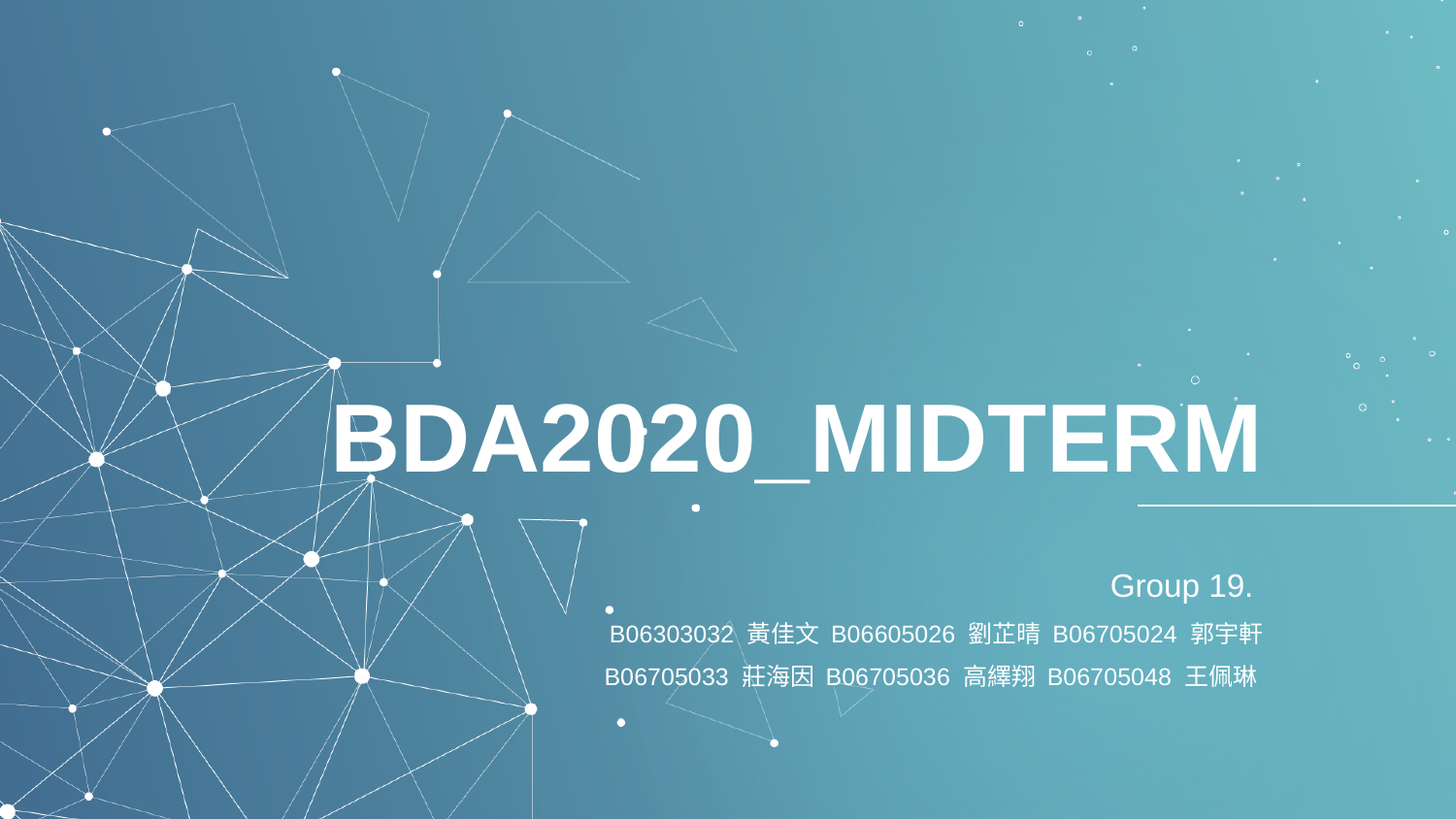

# BDA2020_MIDTERM
Group 19.
B06303032 黃佳文 B06605026 劉芷晴 B06705024 郭宇軒
B06705033 莊海因 B06705036 高繹翔 B06705048 王佩琳